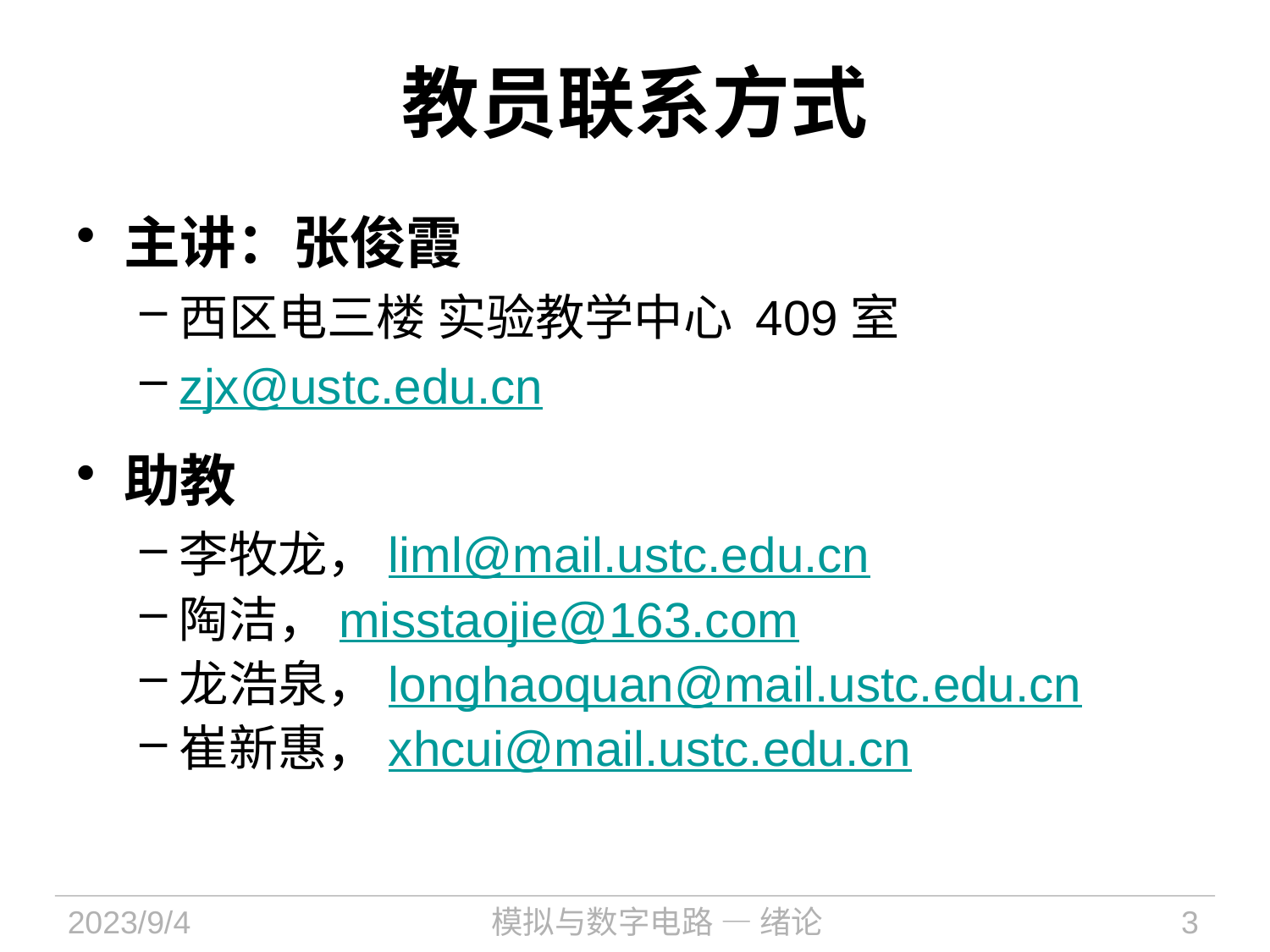

# 教员联系方式
主讲：张俊霞
西区电三楼 实验教学中心 409室
zjx@ustc.edu.cn
助教
李牧龙，liml@mail.ustc.edu.cn
陶洁，misstaojie@163.com
龙浩泉，longhaoquan@mail.ustc.edu.cn
崔新惠，xhcui@mail.ustc.edu.cn

2023/9/4
模拟与数字电路 — 绪论
3